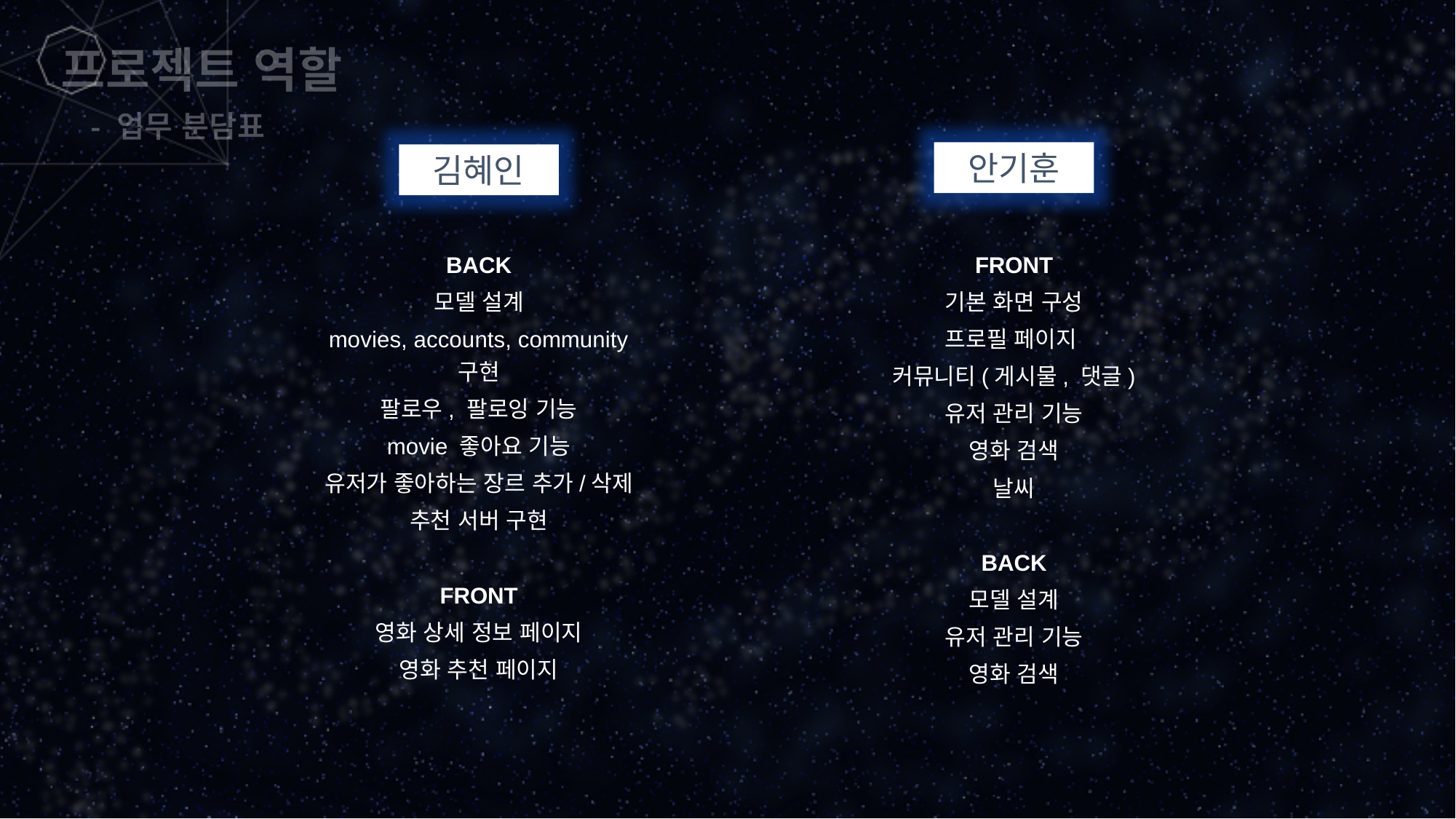

프로젝트 역할
- 업무 분담표
안기훈
김혜인
FRONT
기본 화면 구성
프로필 페이지
커뮤니티(게시물, 댓글)
유저 관리 기능
영화 검색
날씨

BACK
모델 설계
유저 관리 기능
영화 검색
BACK
모델 설계
movies, accounts, community 구현
팔로우, 팔로잉 기능
movie 좋아요 기능
유저가 좋아하는 장르 추가/삭제
추천 서버 구현

FRONT
영화 상세 정보 페이지
영화 추천 페이지